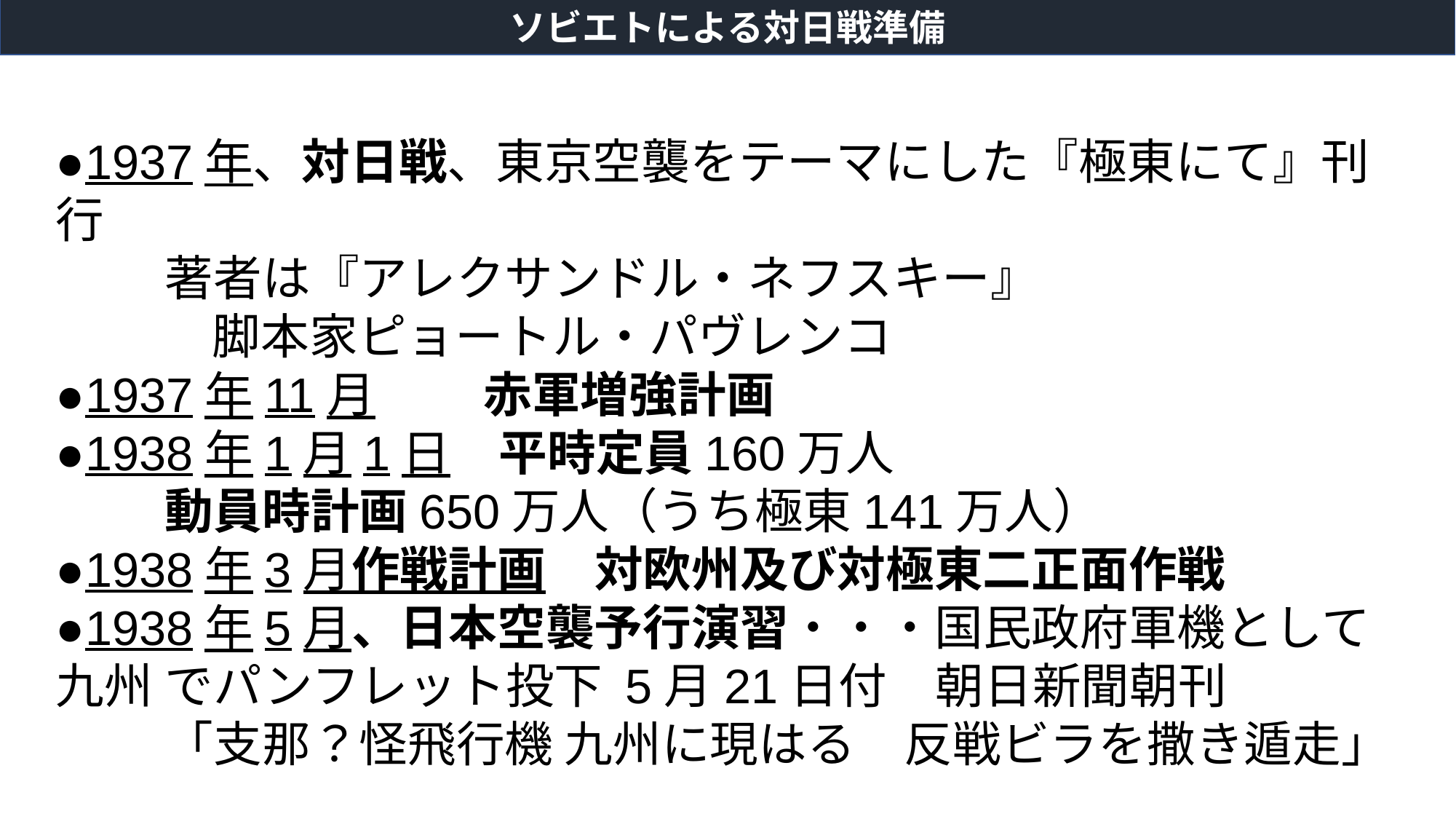

ソビエトによる対日戦準備
●1937年、対日戦、東京空襲をテーマにした『極東にて』刊行
	著者は『アレクサンドル・ネフスキー』
　　　 脚本家ピョートル・パヴレンコ
●1937年11月　　 赤軍増強計画
●1938年1月1日　平時定員160万人
	動員時計画650万人（うち極東141万人）
●1938年3月作戦計画　対欧州及び対極東二正面作戦
●1938年5月、日本空襲予行演習・・・国民政府軍機として九州	でパンフレット投下 5月21日付　朝日新聞朝刊
	「支那？怪飛行機 九州に現はる　反戦ビラを撒き遁走」